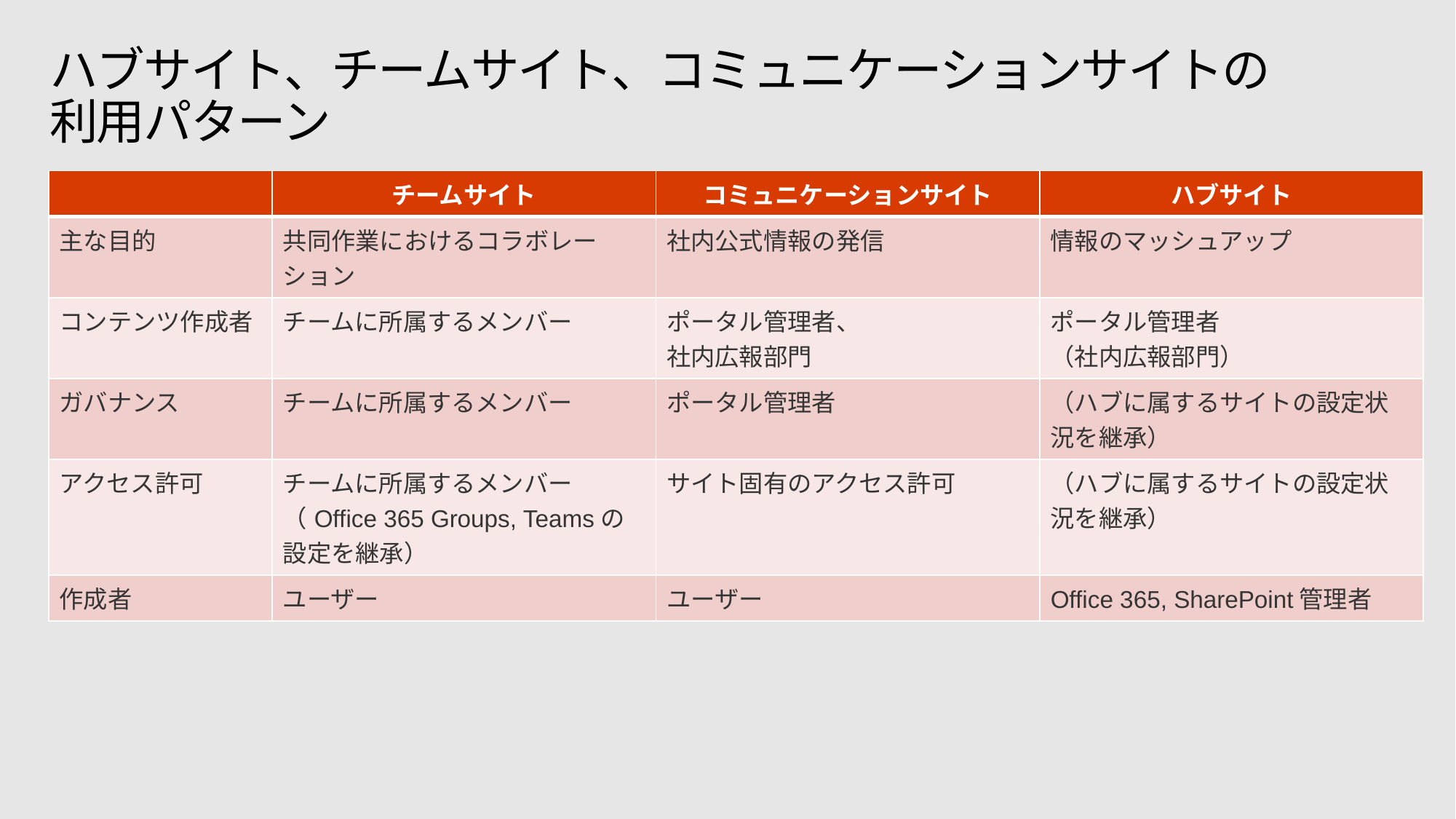

# ハブサイト、チームサイト、コミュニケーションサイトの 利用パターン
|  | チームサイト | コミュニケーションサイト | ハブサイト |
| --- | --- | --- | --- |
| 主な目的 | 共同作業におけるコラボレーション | 社内公式情報の発信 | 情報のマッシュアップ |
| コンテンツ作成者 | チームに所属するメンバー | ポータル管理者、 社内広報部門 | ポータル管理者 （社内広報部門） |
| ガバナンス | チームに所属するメンバー | ポータル管理者 | （ハブに属するサイトの設定状況を継承） |
| アクセス許可 | チームに所属するメンバー （Office 365 Groups, Teamsの設定を継承） | サイト固有のアクセス許可 | （ハブに属するサイトの設定状況を継承） |
| 作成者 | ユーザー | ユーザー | Office 365, SharePoint管理者 |